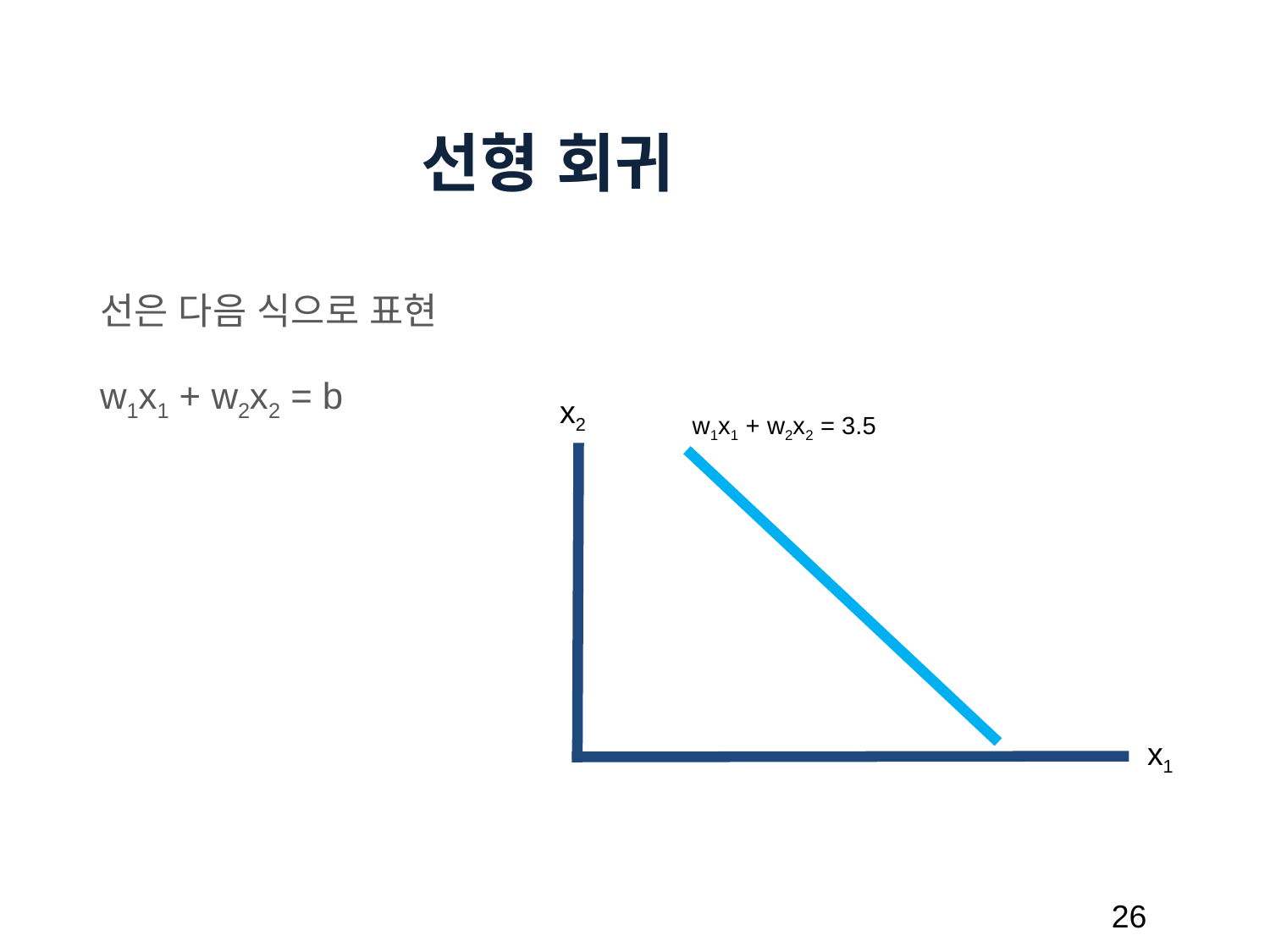

선형 회귀
선은 다음 식으로 표현

w1x1 + w2x2 = b
x2
 w1x1 + w2x2 = 3.5

x1